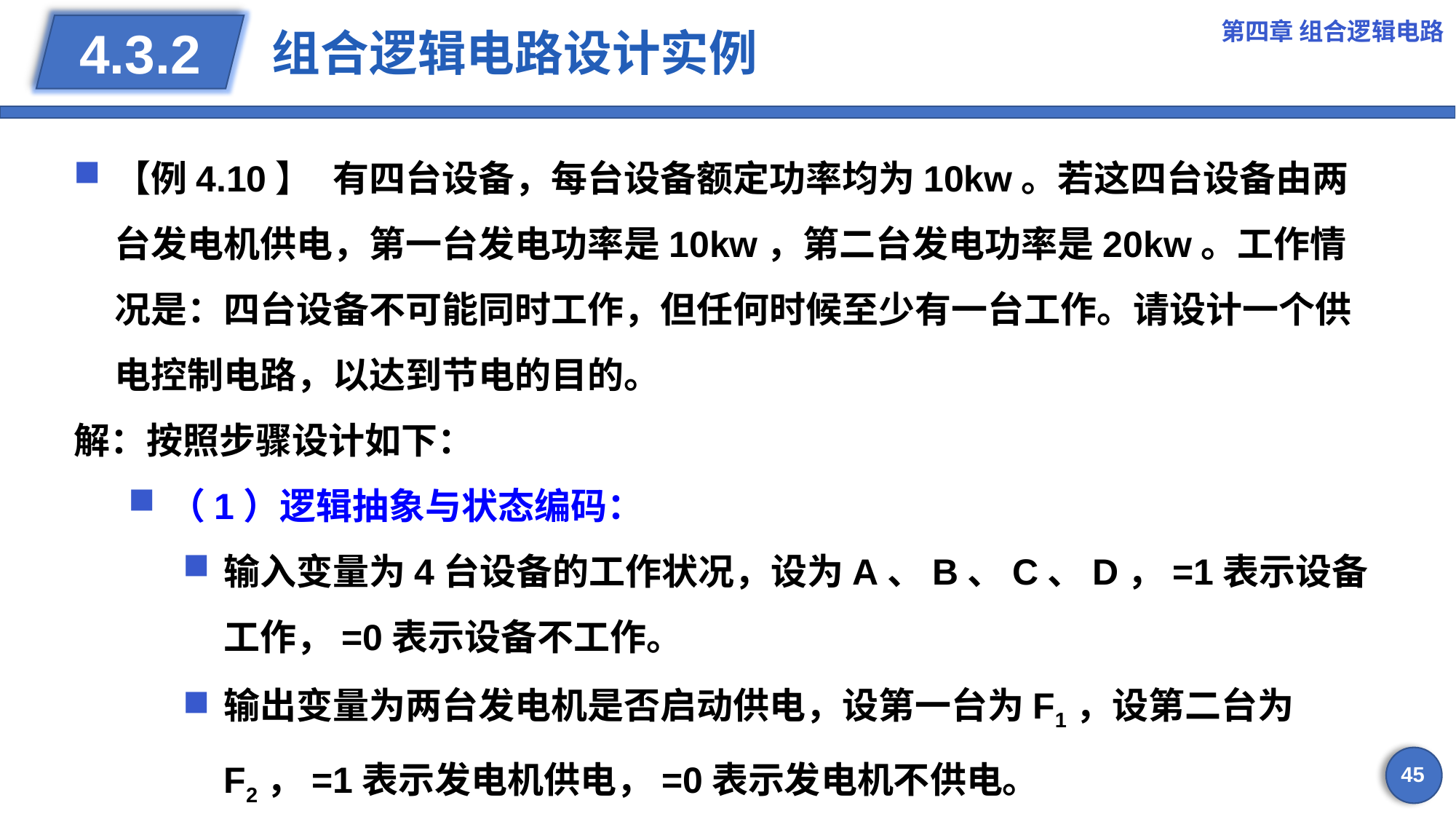

第四章 组合逻辑电路
# 组合逻辑电路设计实例
4.3.2
【例4.10】	有四台设备，每台设备额定功率均为10kw。若这四台设备由两台发电机供电，第一台发电功率是10kw，第二台发电功率是20kw。工作情况是：四台设备不可能同时工作，但任何时候至少有一台工作。请设计一个供电控制电路，以达到节电的目的。
解：按照步骤设计如下：
（1）逻辑抽象与状态编码：
输入变量为4台设备的工作状况，设为A、B、C、D，=1表示设备工作，=0表示设备不工作。
输出变量为两台发电机是否启动供电，设第一台为F1，设第二台为F2，=1表示发电机供电，=0表示发电机不供电。
45